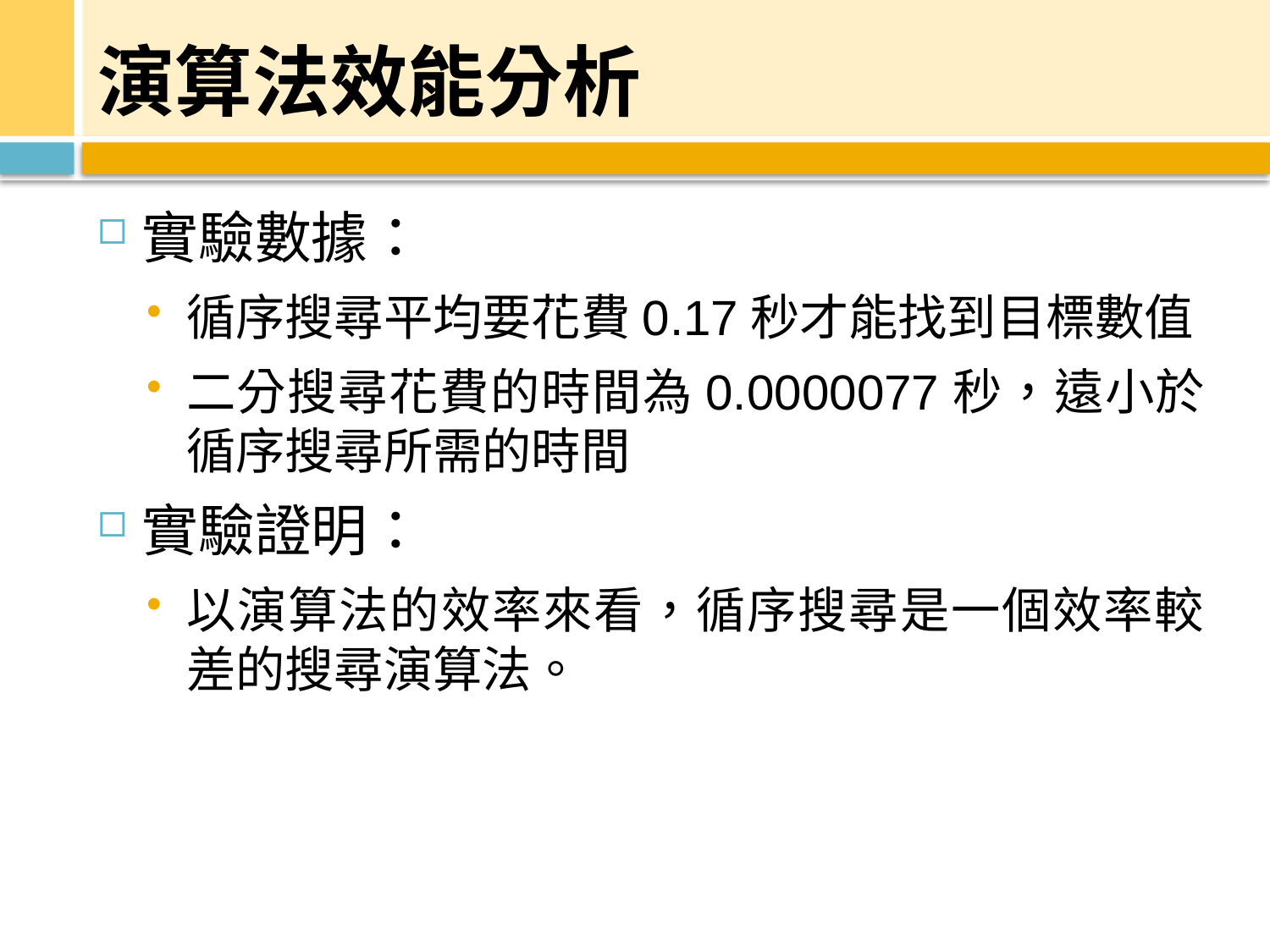

# 演算法效能分析
實驗數據：
循序搜尋平均要花費0.17秒才能找到目標數值
二分搜尋花費的時間為0.0000077秒，遠小於循序搜尋所需的時間
實驗證明：
以演算法的效率來看，循序搜尋是一個效率較差的搜尋演算法。